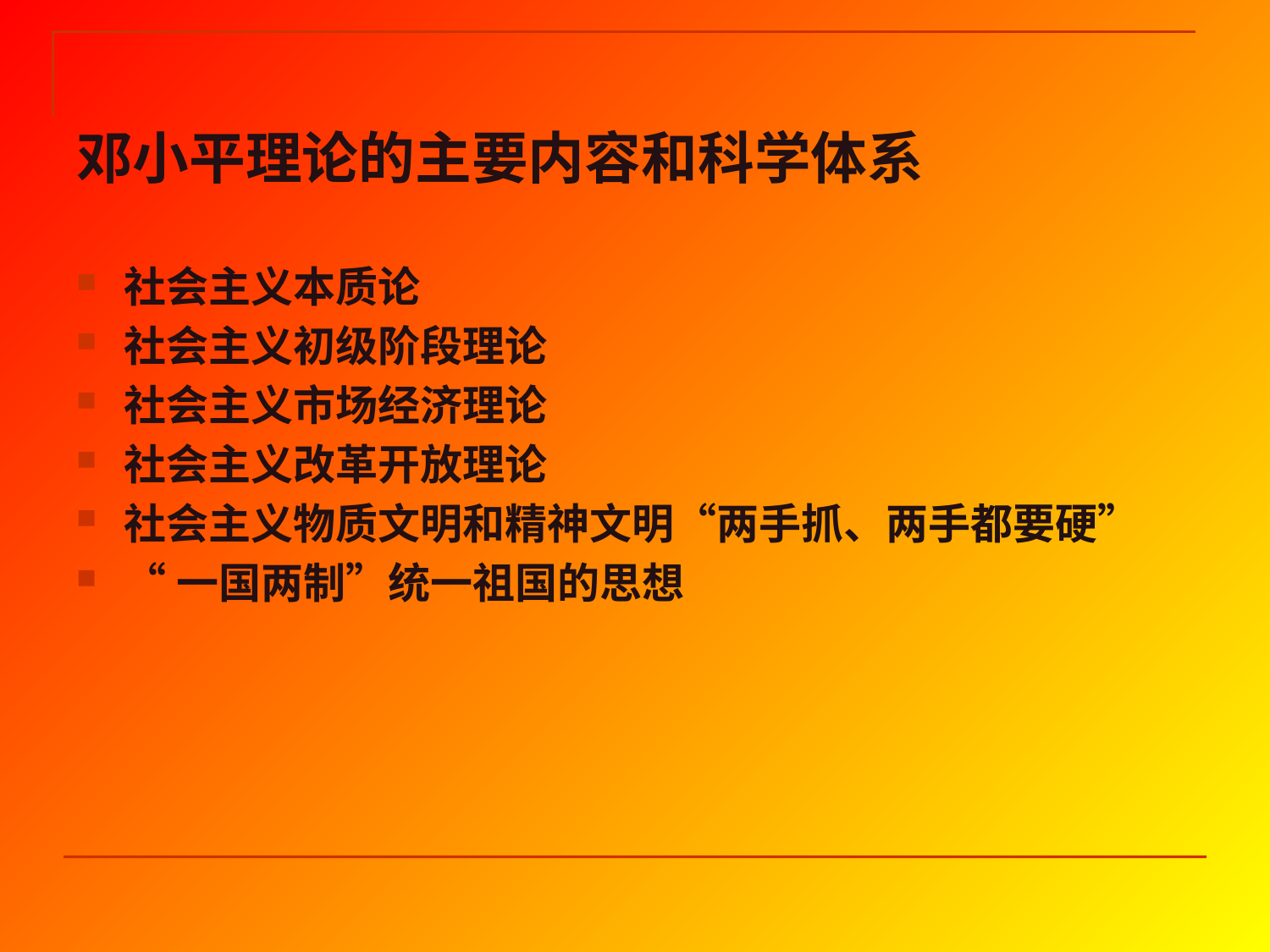

# 邓小平理论的主要内容和科学体系
社会主义本质论
社会主义初级阶段理论
社会主义市场经济理论
社会主义改革开放理论
社会主义物质文明和精神文明“两手抓、两手都要硬”
“一国两制”统一祖国的思想